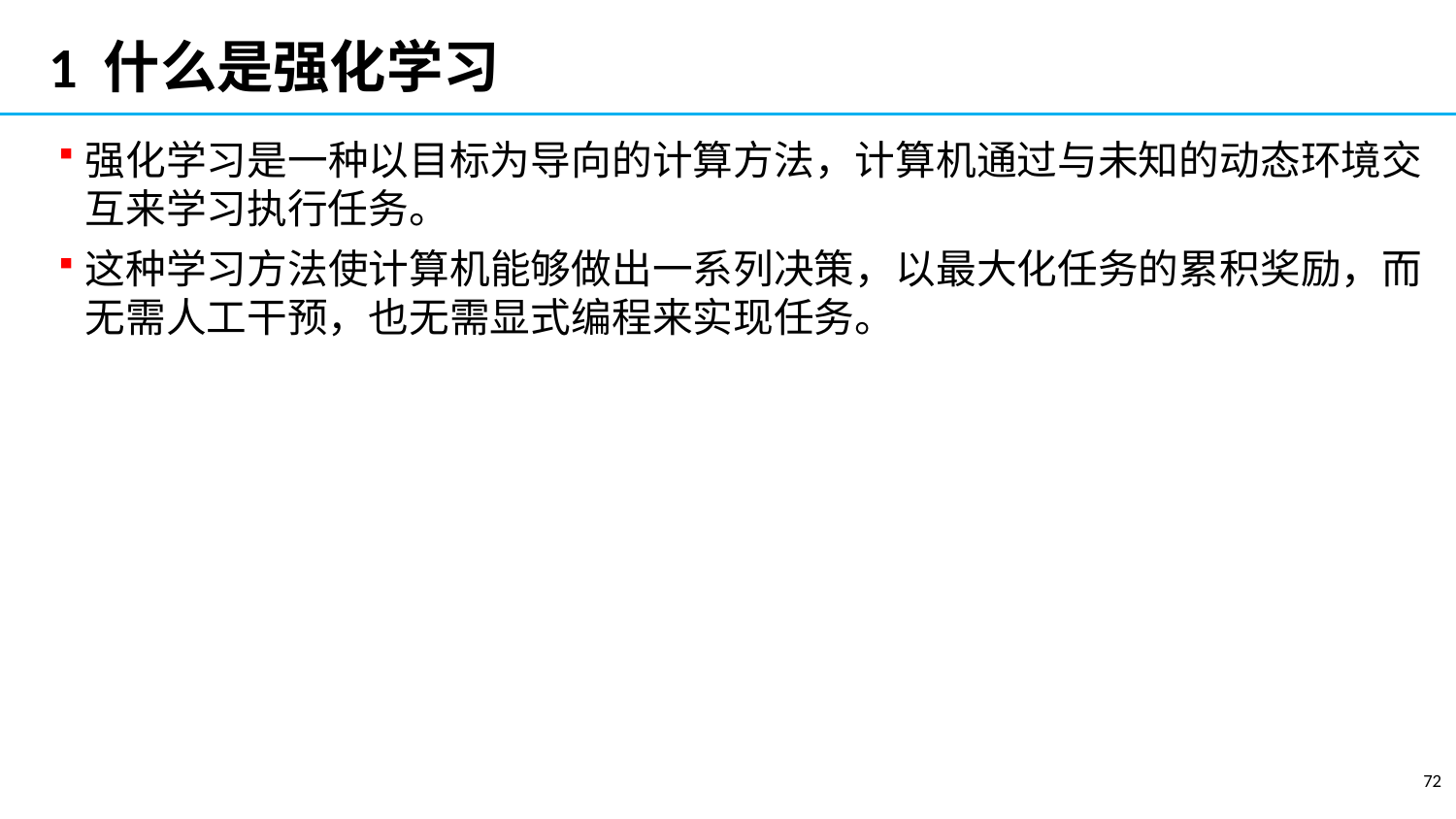

# 1 什么是强化学习

强化学习是一种以目标为导向的计算方法，计算机通过与未知的动态环境交互来学习执行任务。
这种学习方法使计算机能够做出一系列决策，以最大化任务的累积奖励，而无需人工干预，也无需显式编程来实现任务。
72